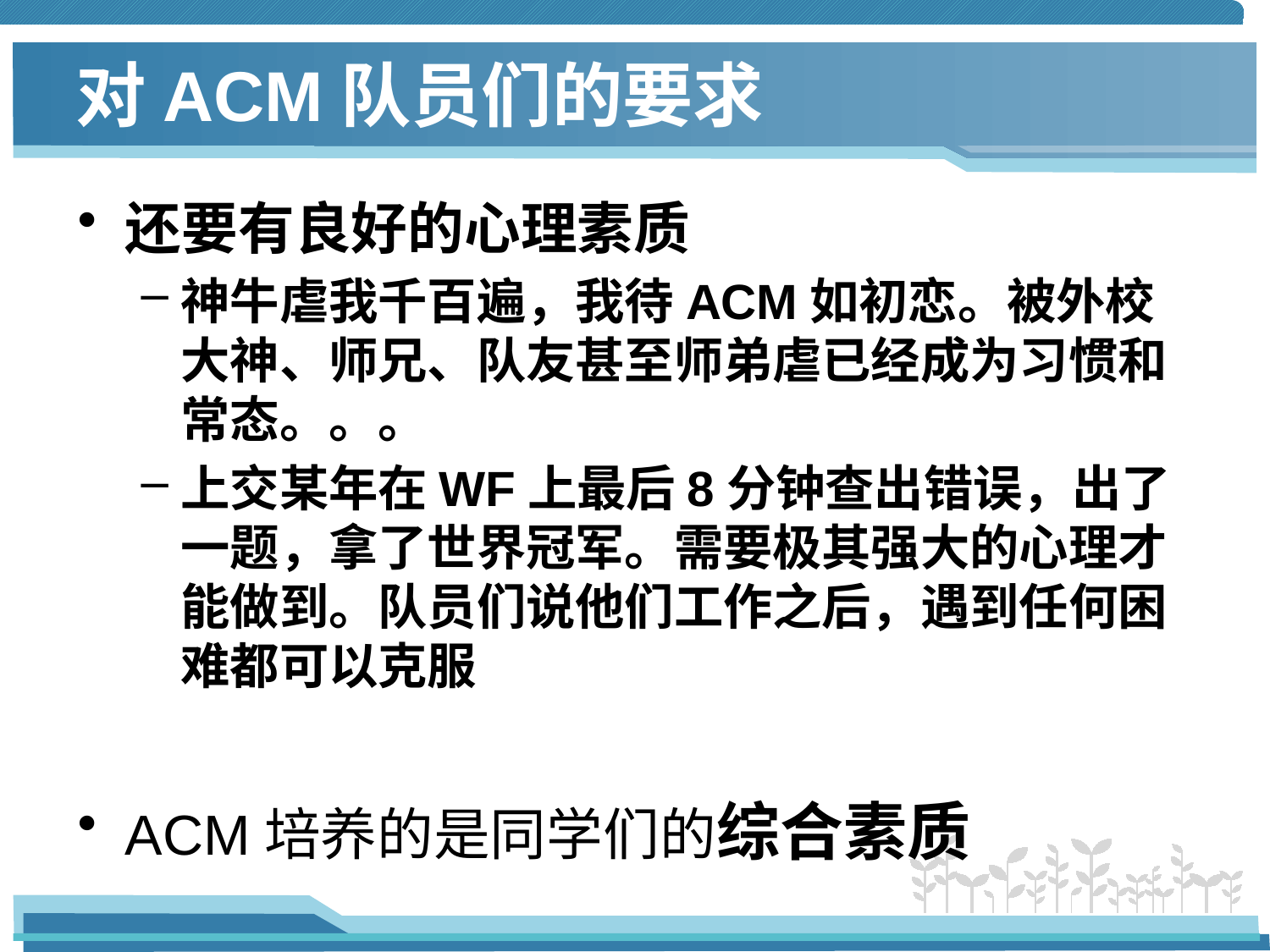

# 对ACM队员们的要求
还要有良好的心理素质
神牛虐我千百遍，我待ACM如初恋。被外校大神、师兄、队友甚至师弟虐已经成为习惯和常态。。。
上交某年在WF上最后8分钟查出错误，出了一题，拿了世界冠军。需要极其强大的心理才能做到。队员们说他们工作之后，遇到任何困难都可以克服

ACM培养的是同学们的综合素质